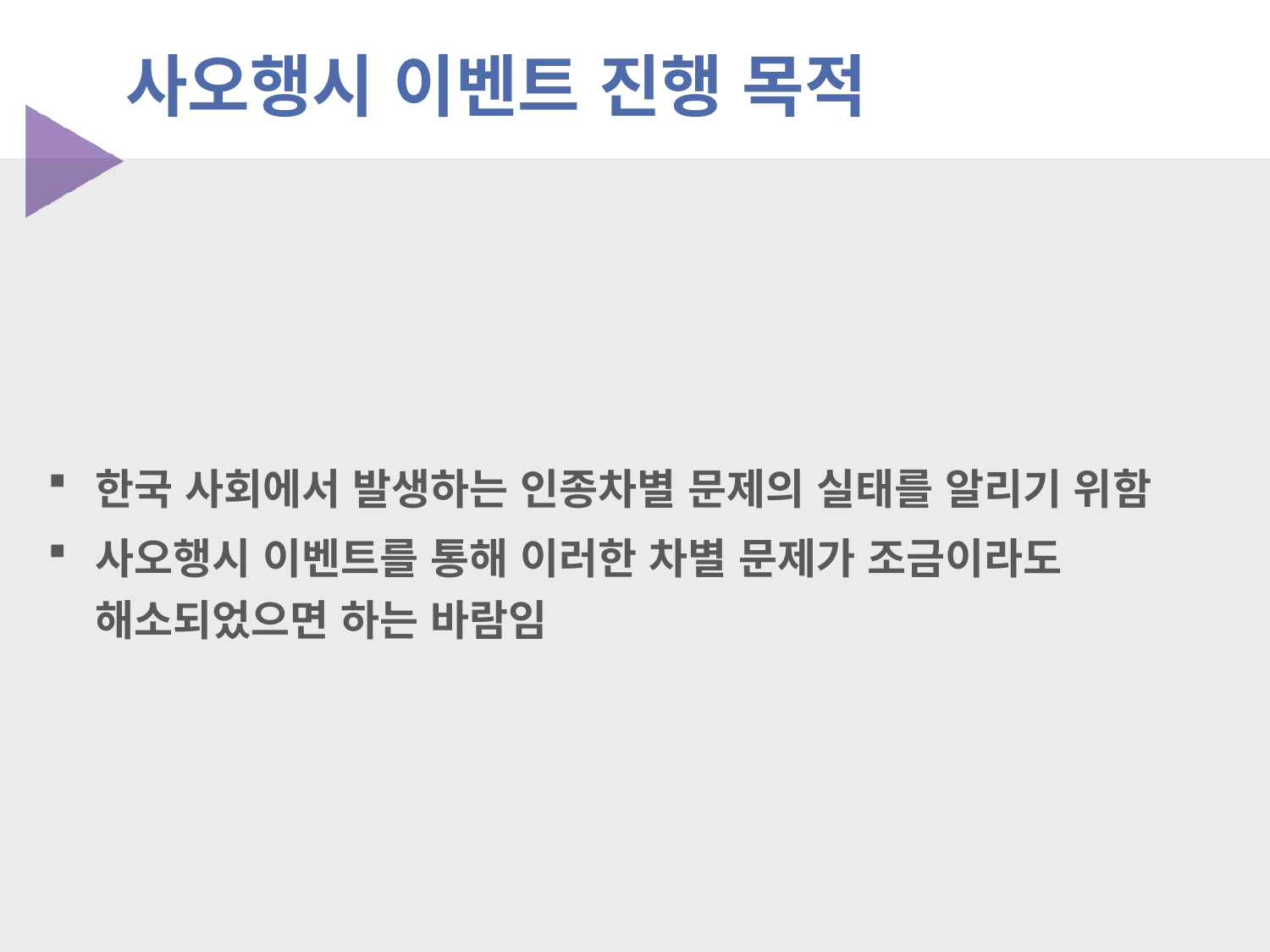

# 사오행시 이벤트 진행 목적
한국 사회에서 발생하는 인종차별 문제의 실태를 알리기 위함
사오행시 이벤트를 통해 이러한 차별 문제가 조금이라도 해소되었으면 하는 바람임